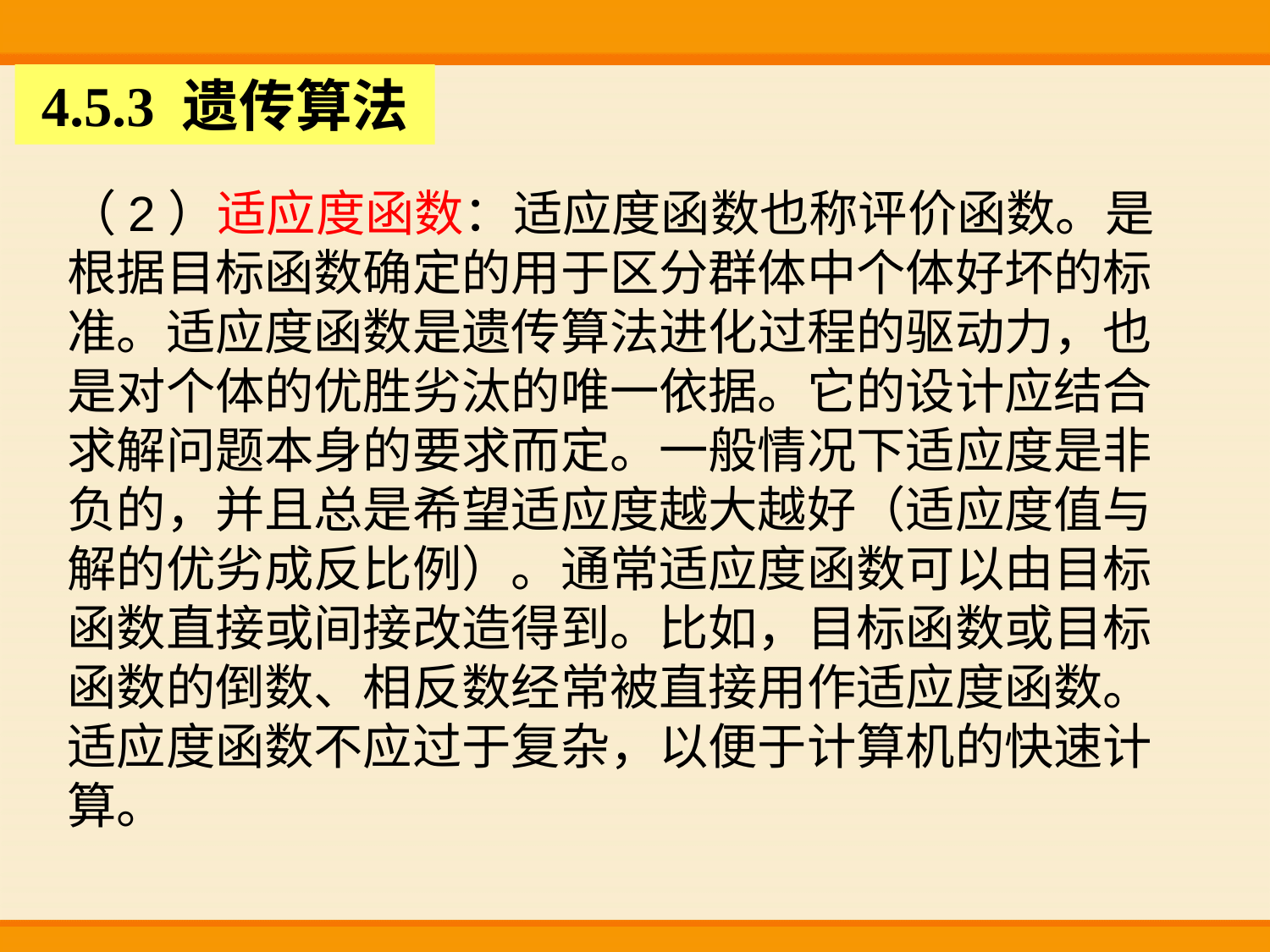

4.5.3 遗传算法
（2）适应度函数：适应度函数也称评价函数。是根据目标函数确定的用于区分群体中个体好坏的标准。适应度函数是遗传算法进化过程的驱动力，也是对个体的优胜劣汰的唯一依据。它的设计应结合求解问题本身的要求而定。一般情况下适应度是非负的，并且总是希望适应度越大越好（适应度值与解的优劣成反比例）。通常适应度函数可以由目标函数直接或间接改造得到。比如，目标函数或目标函数的倒数、相反数经常被直接用作适应度函数。适应度函数不应过于复杂，以便于计算机的快速计算。